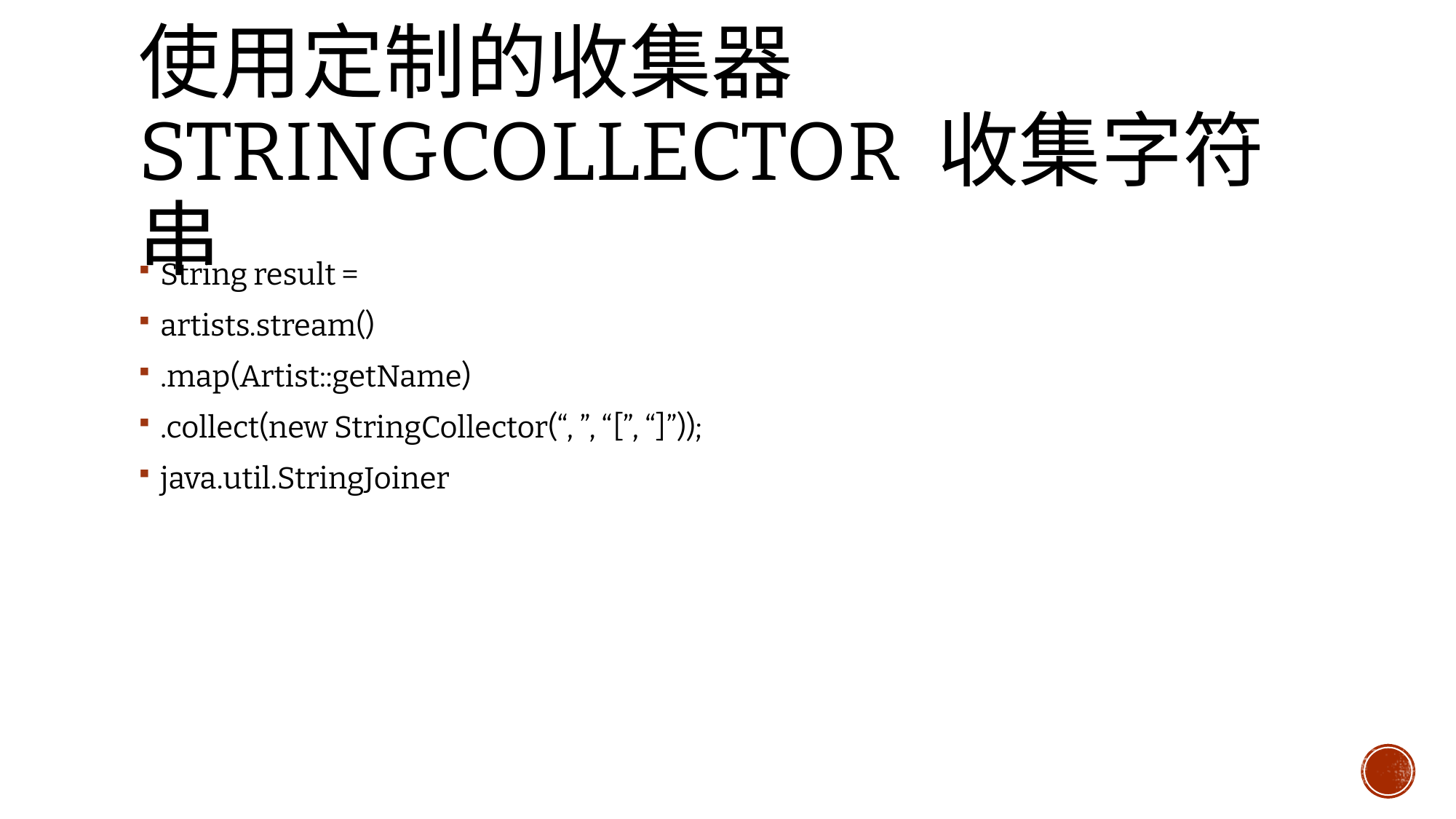

# 使用定制的收集器StringCollector 收集字符串
String result =
artists.stream()
.map(Artist::getName)
.collect(new StringCollector(“, ”, “[”, “]”));
java.util.StringJoiner